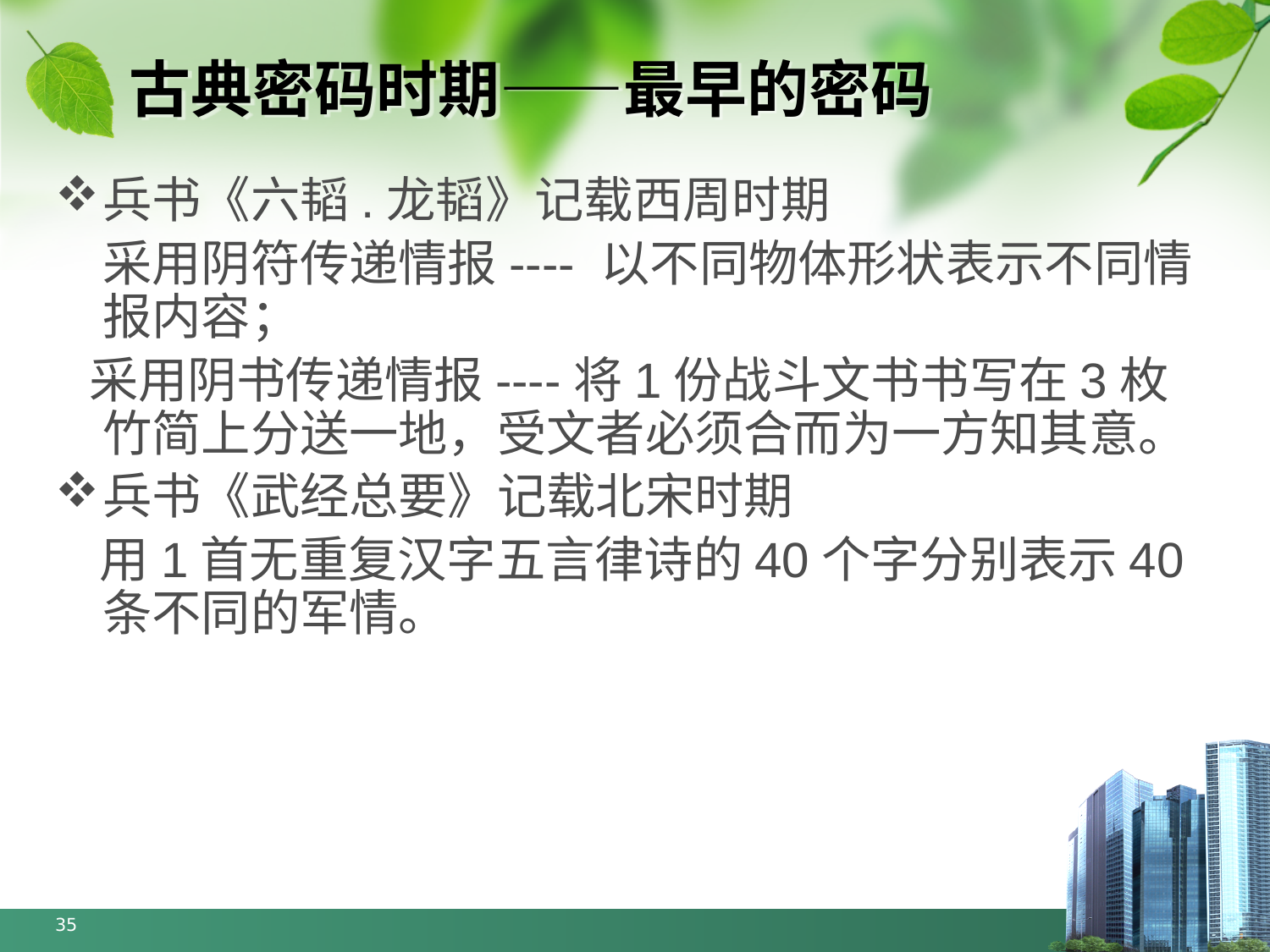

# 古典密码时期——最早的密码
兵书《六韬.龙韬》记载西周时期
	采用阴符传递情报---- 以不同物体形状表示不同情报内容；
  采用阴书传递情报----将1份战斗文书书写在3枚竹简上分送一地，受文者必须合而为一方知其意。
兵书《武经总要》记载北宋时期
   用1首无重复汉字五言律诗的40个字分别表示40条不同的军情。
35